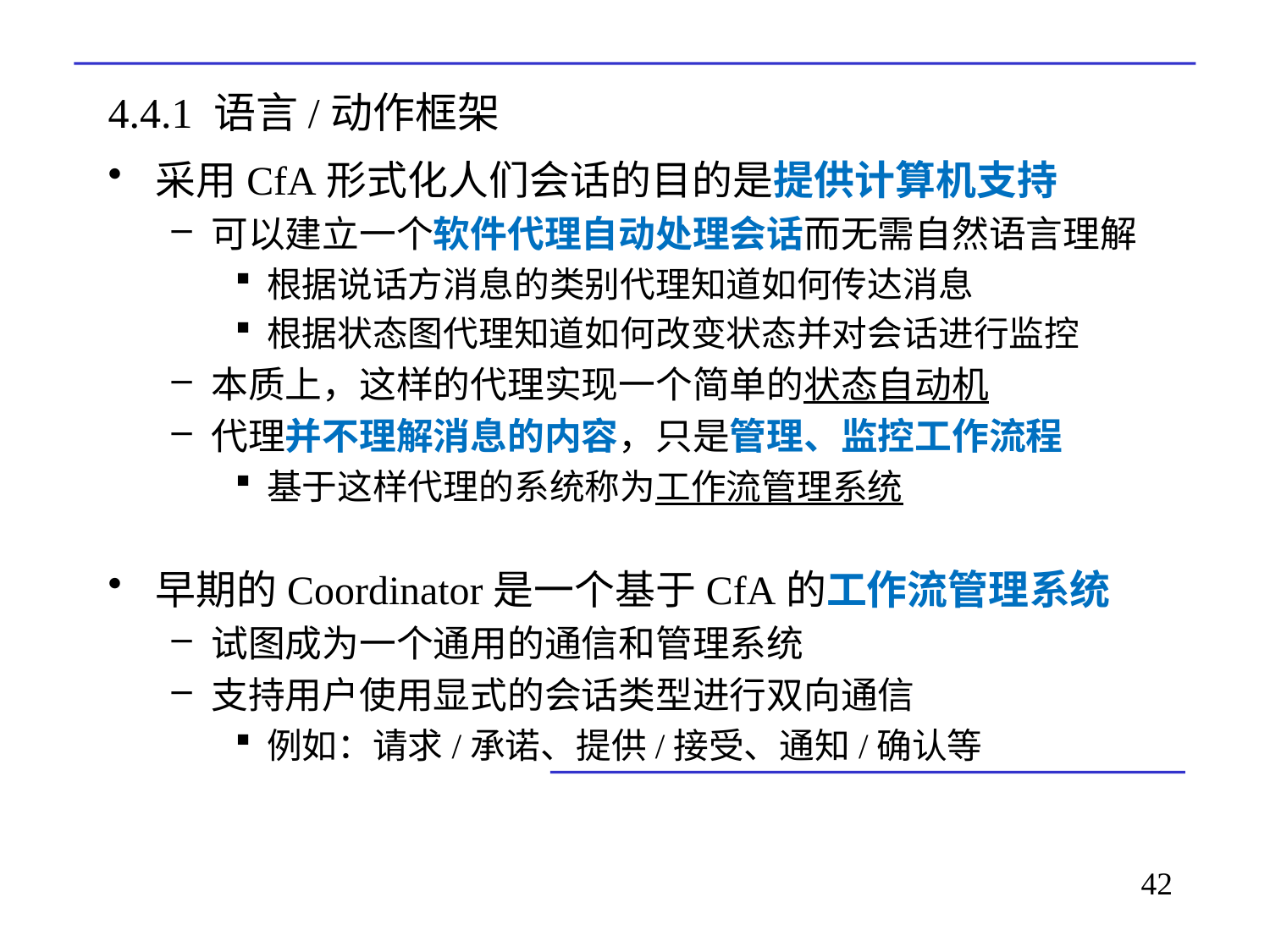

# 4.4.1 语言/动作框架
采用CfA形式化人们会话的目的是提供计算机支持
可以建立一个软件代理自动处理会话而无需自然语言理解
根据说话方消息的类别代理知道如何传达消息
根据状态图代理知道如何改变状态并对会话进行监控
本质上，这样的代理实现一个简单的状态自动机
代理并不理解消息的内容，只是管理、监控工作流程
基于这样代理的系统称为工作流管理系统

早期的Coordinator是一个基于CfA的工作流管理系统
试图成为一个通用的通信和管理系统
支持用户使用显式的会话类型进行双向通信
例如：请求/承诺、提供/接受、通知/确认等
42